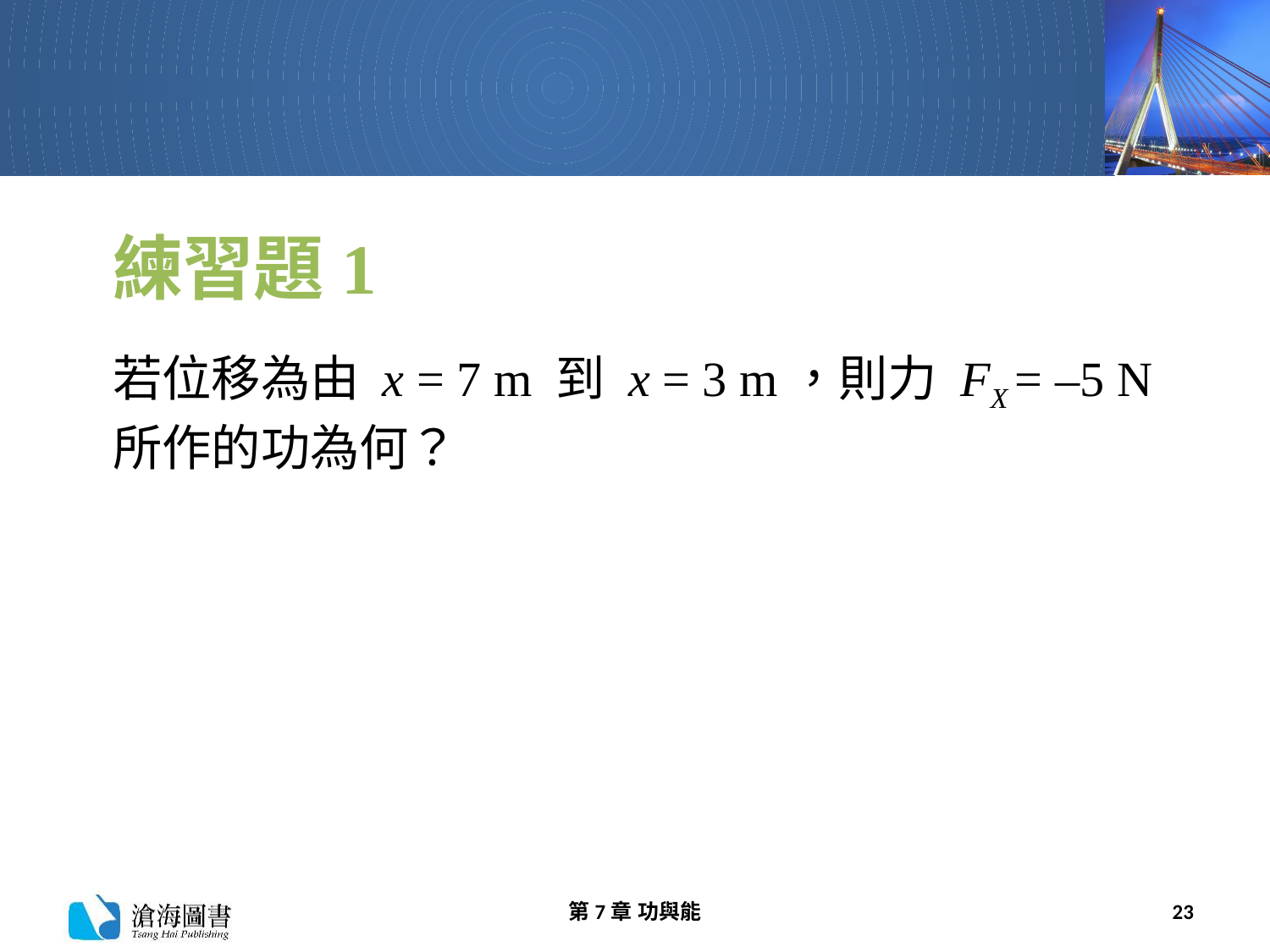

# 練習題1
若位移為由 x = 7 m 到 x = 3 m，則力 FX = –5 N 所作的功為何？
第7章 功與能
23